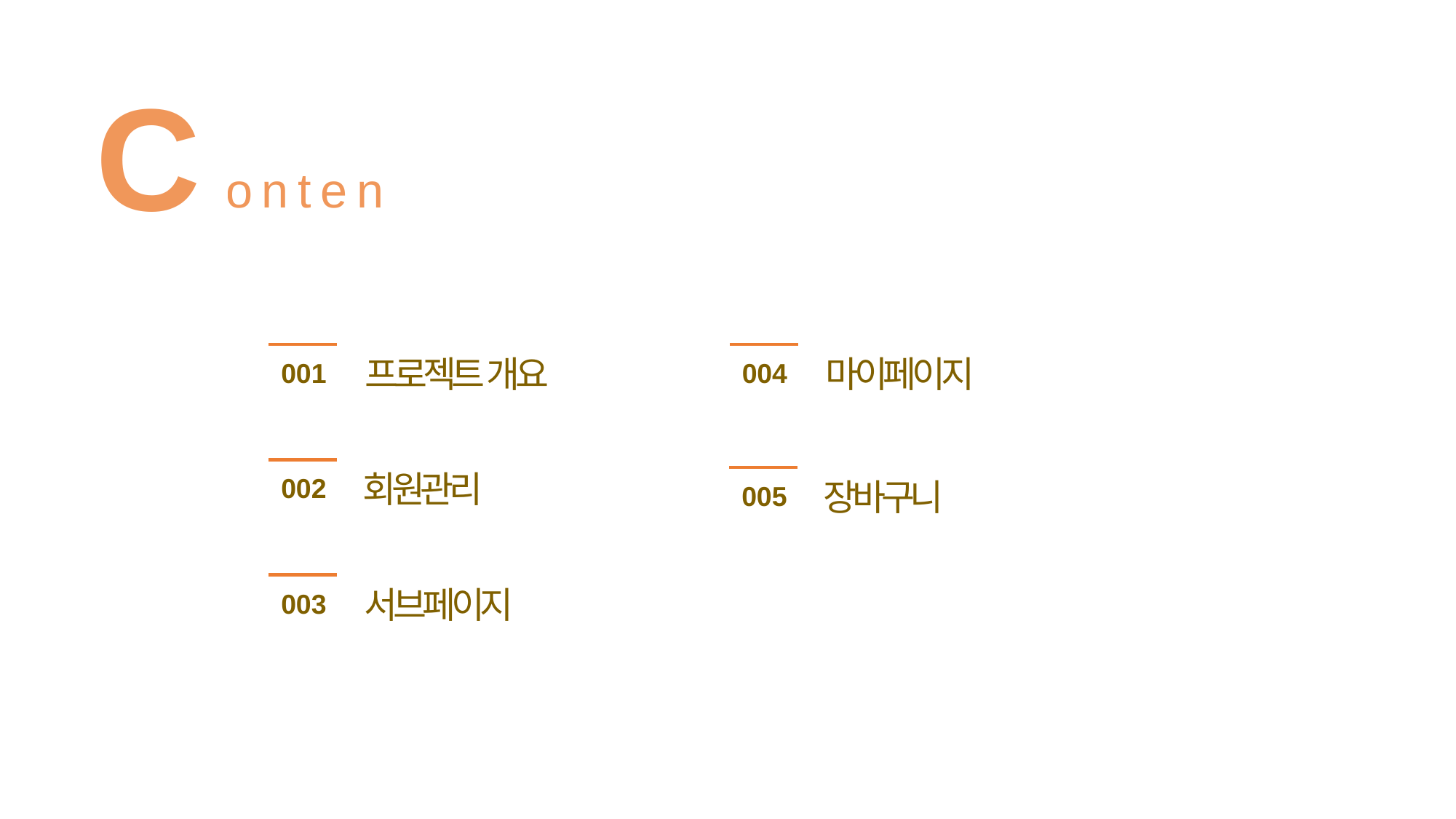

C
ontents
프로젝트 개요
001
마이페이지
004
회원관리
002
장바구니
005
서브페이지
003